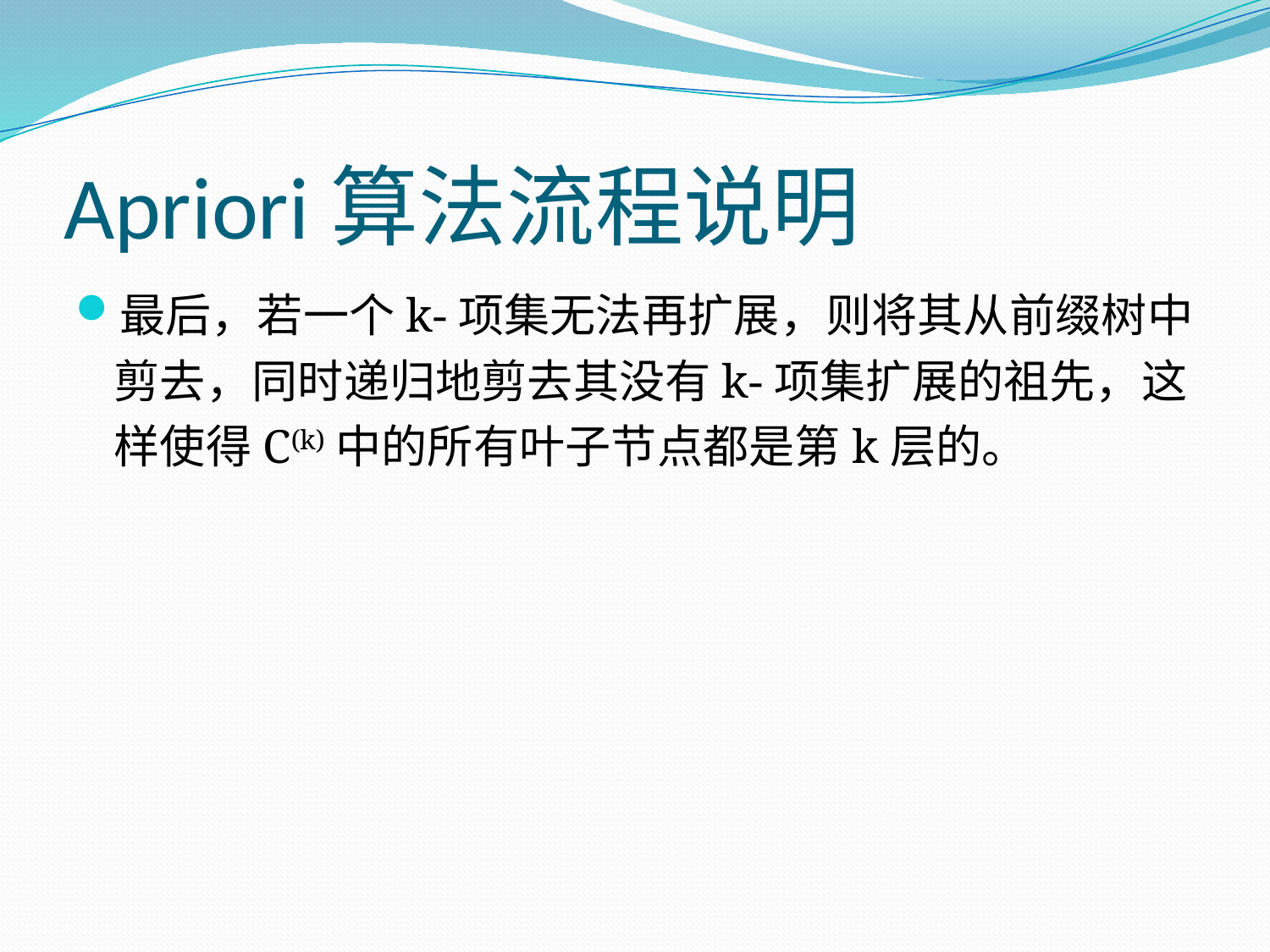

# Apriori算法流程说明
最后，若一个k-项集无法再扩展，则将其从前缀树中剪去，同时递归地剪去其没有k-项集扩展的祖先，这样使得C(k)中的所有叶子节点都是第k层的。